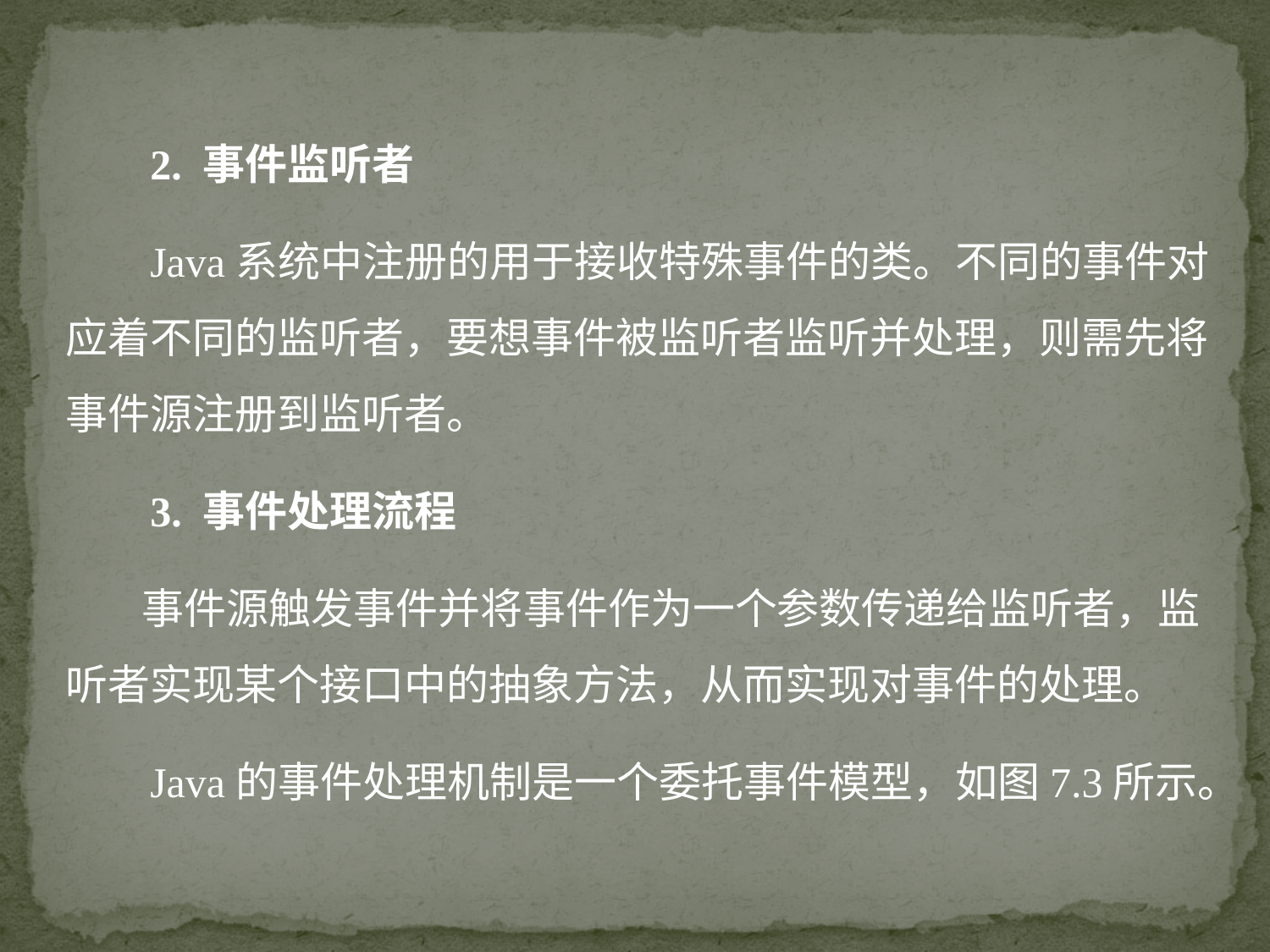

2. 事件监听者
        Java系统中注册的用于接收特殊事件的类。不同的事件对应着不同的监听者，要想事件被监听者监听并处理，则需先将事件源注册到监听者。
        3. 事件处理流程
       事件源触发事件并将事件作为一个参数传递给监听者，监听者实现某个接口中的抽象方法，从而实现对事件的处理。
        Java的事件处理机制是一个委托事件模型，如图7.3所示。